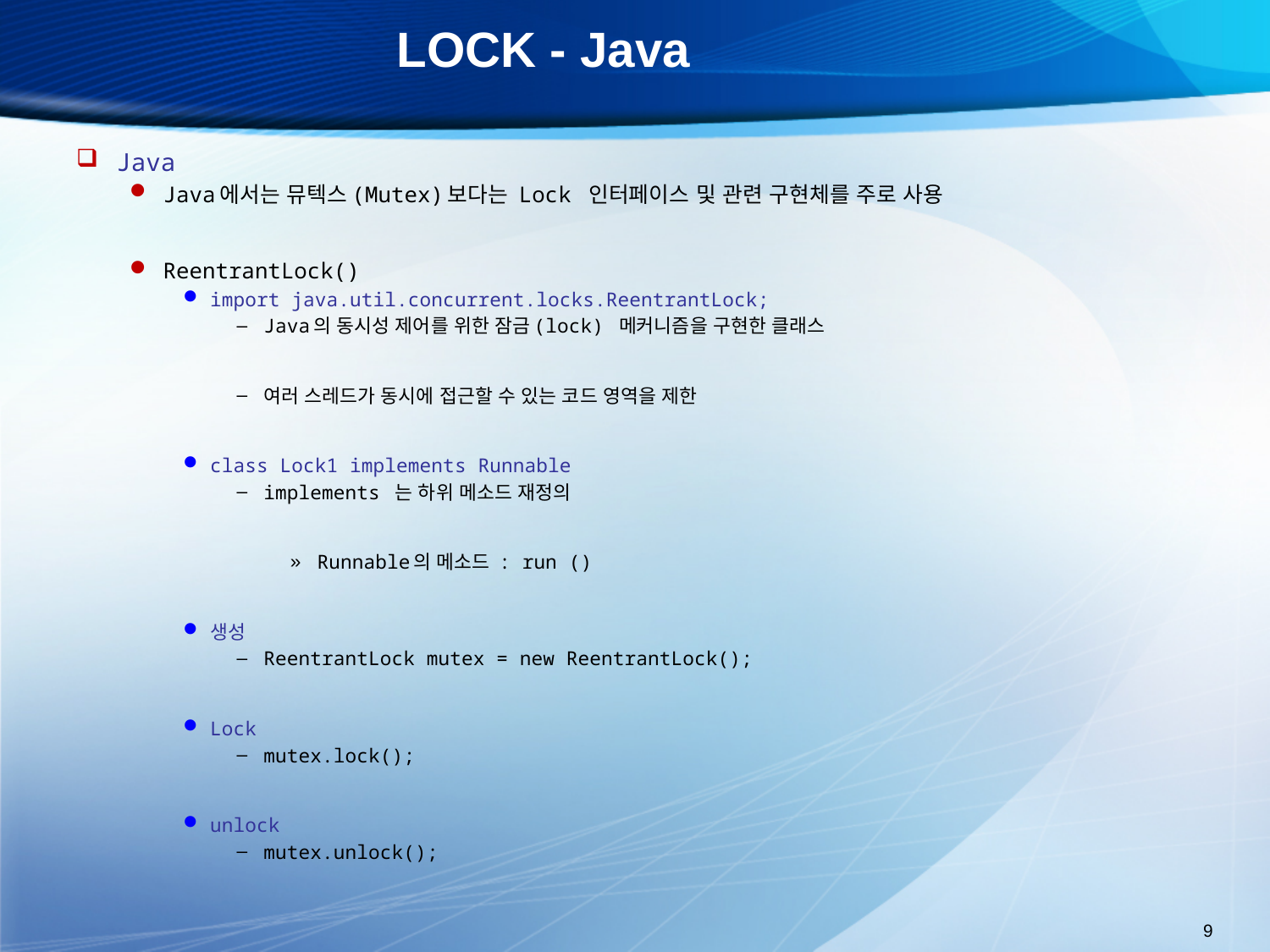

# LOCK - Java
Java
Java에서는 뮤텍스(Mutex)보다는 Lock 인터페이스 및 관련 구현체를 주로 사용

ReentrantLock()
import java.util.concurrent.locks.ReentrantLock;
Java의 동시성 제어를 위한 잠금(lock) 메커니즘을 구현한 클래스

여러 스레드가 동시에 접근할 수 있는 코드 영역을 제한

class Lock1 implements Runnable
implements 는 하위 메소드 재정의

Runnable의 메소드 : run ()

생성
ReentrantLock mutex = new ReentrantLock();

Lock
mutex.lock();

unlock
mutex.unlock();